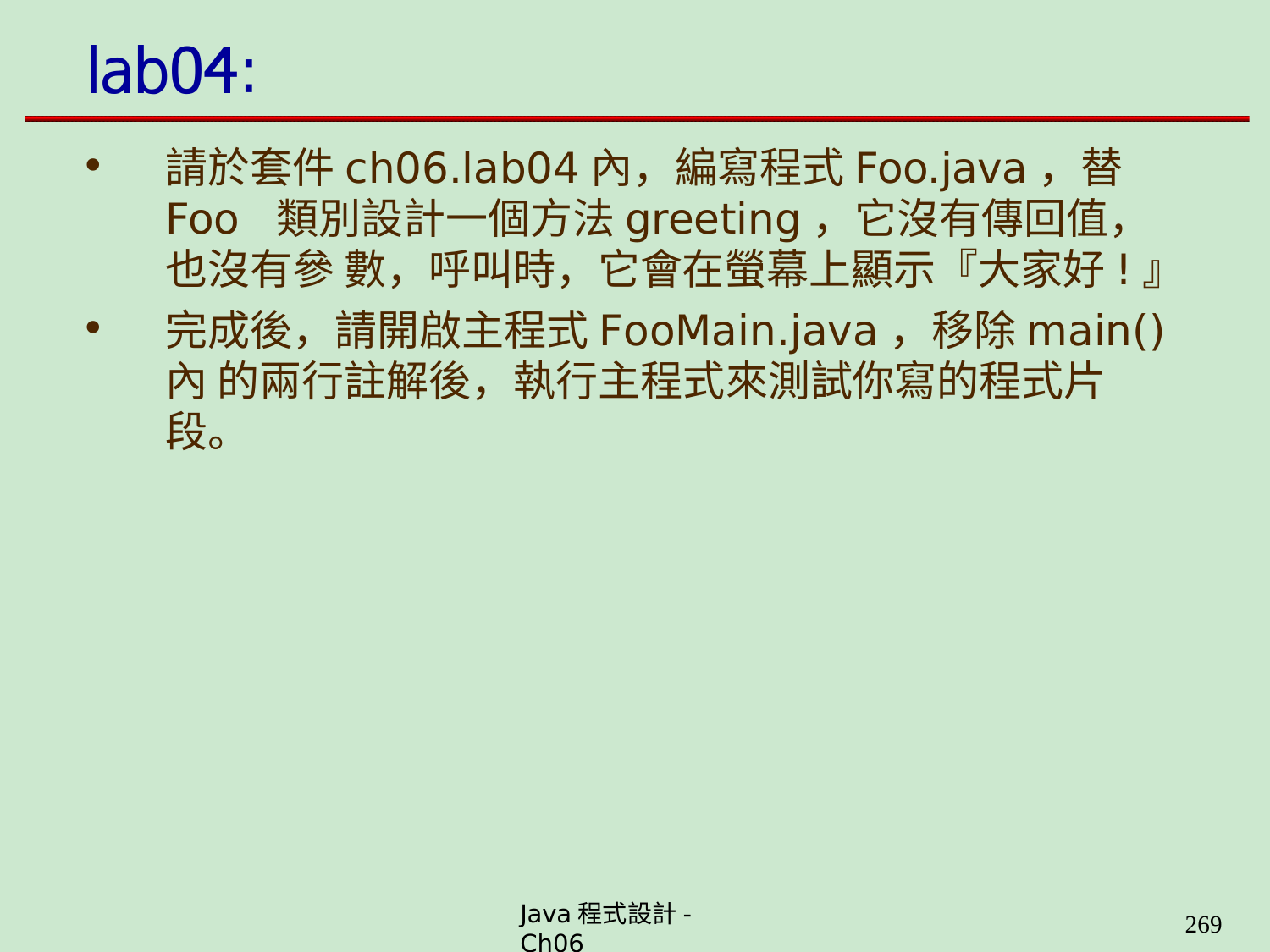

# lab04:
請於套件ch06.lab04內，編寫程式Foo.java，替Foo  類別設計一個方法greeting，它沒有傳回值，也沒有參 數，呼叫時，它會在螢幕上顯示『大家好!』
完成後，請開啟主程式FooMain.java，移除main()內 的兩行註解後，執行主程式來測試你寫的程式片段。
Java程式設計-Ch06
269